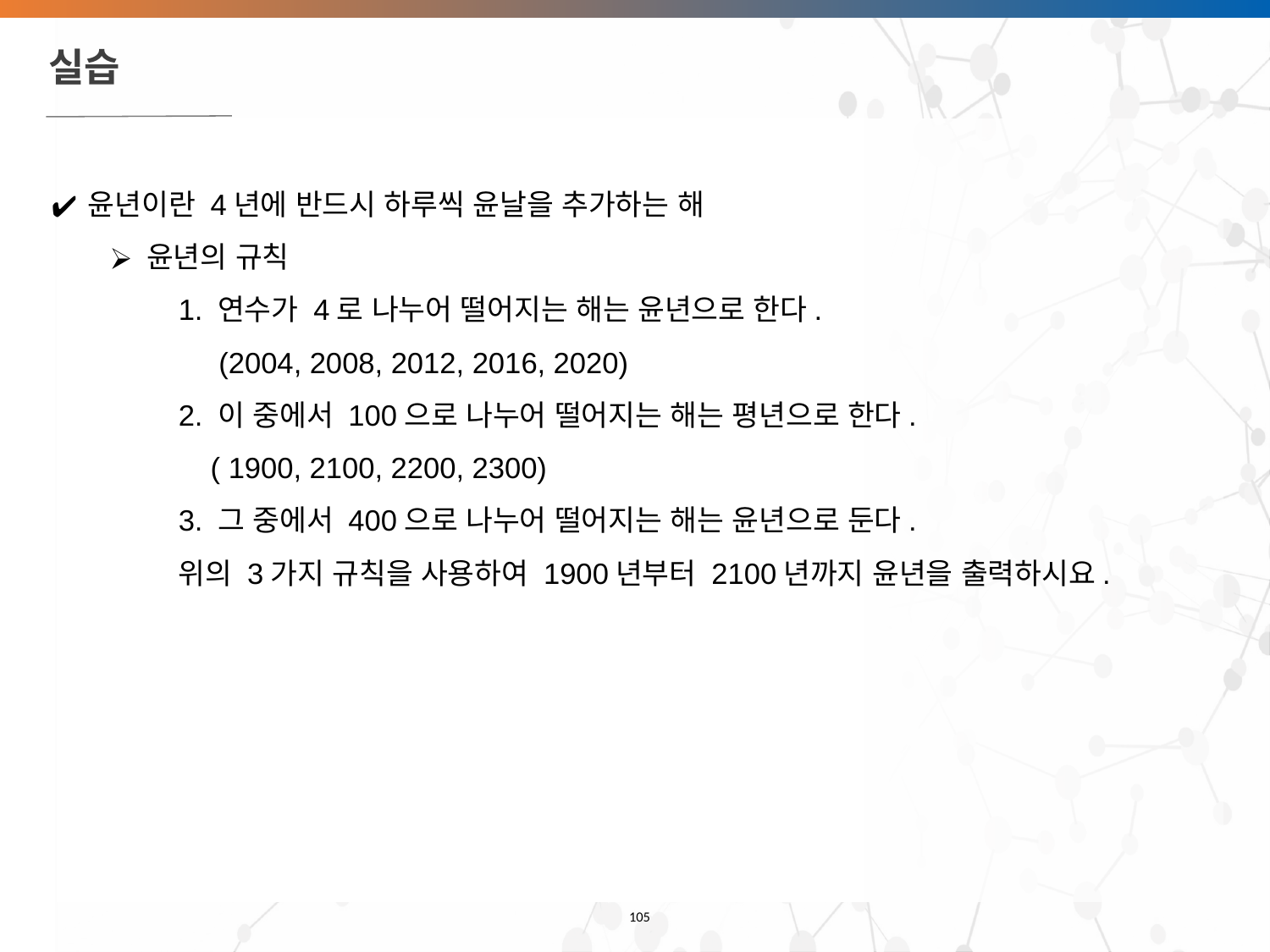

# 실습
윤년이란 4년에 반드시 하루씩 윤날을 추가하는 해
윤년의 규칙
1. 연수가 4로 나누어 떨어지는 해는 윤년으로 한다.
     (2004, 2008, 2012, 2016, 2020)
2. 이 중에서 100으로 나누어 떨어지는 해는 평년으로 한다.
    ( 1900, 2100, 2200, 2300)
3. 그 중에서 400으로 나누어 떨어지는 해는 윤년으로 둔다.
위의 3가지 규칙을 사용하여 1900년부터 2100년까지 윤년을 출력하시요.

105